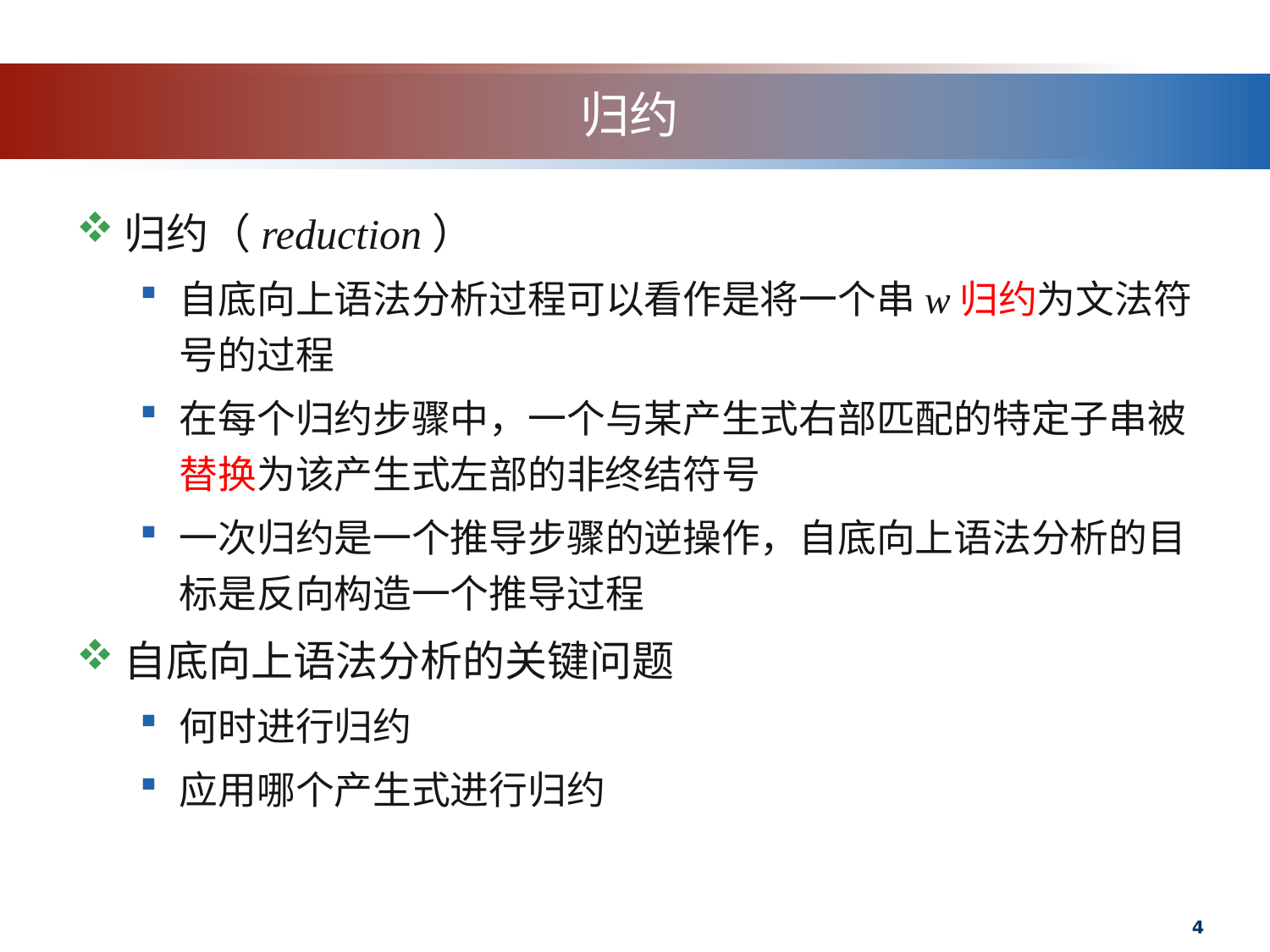

# 归约
归约（reduction）
自底向上语法分析过程可以看作是将一个串w归约为文法符号的过程
在每个归约步骤中，一个与某产生式右部匹配的特定子串被替换为该产生式左部的非终结符号
一次归约是一个推导步骤的逆操作，自底向上语法分析的目标是反向构造一个推导过程
自底向上语法分析的关键问题
何时进行归约
应用哪个产生式进行归约
4